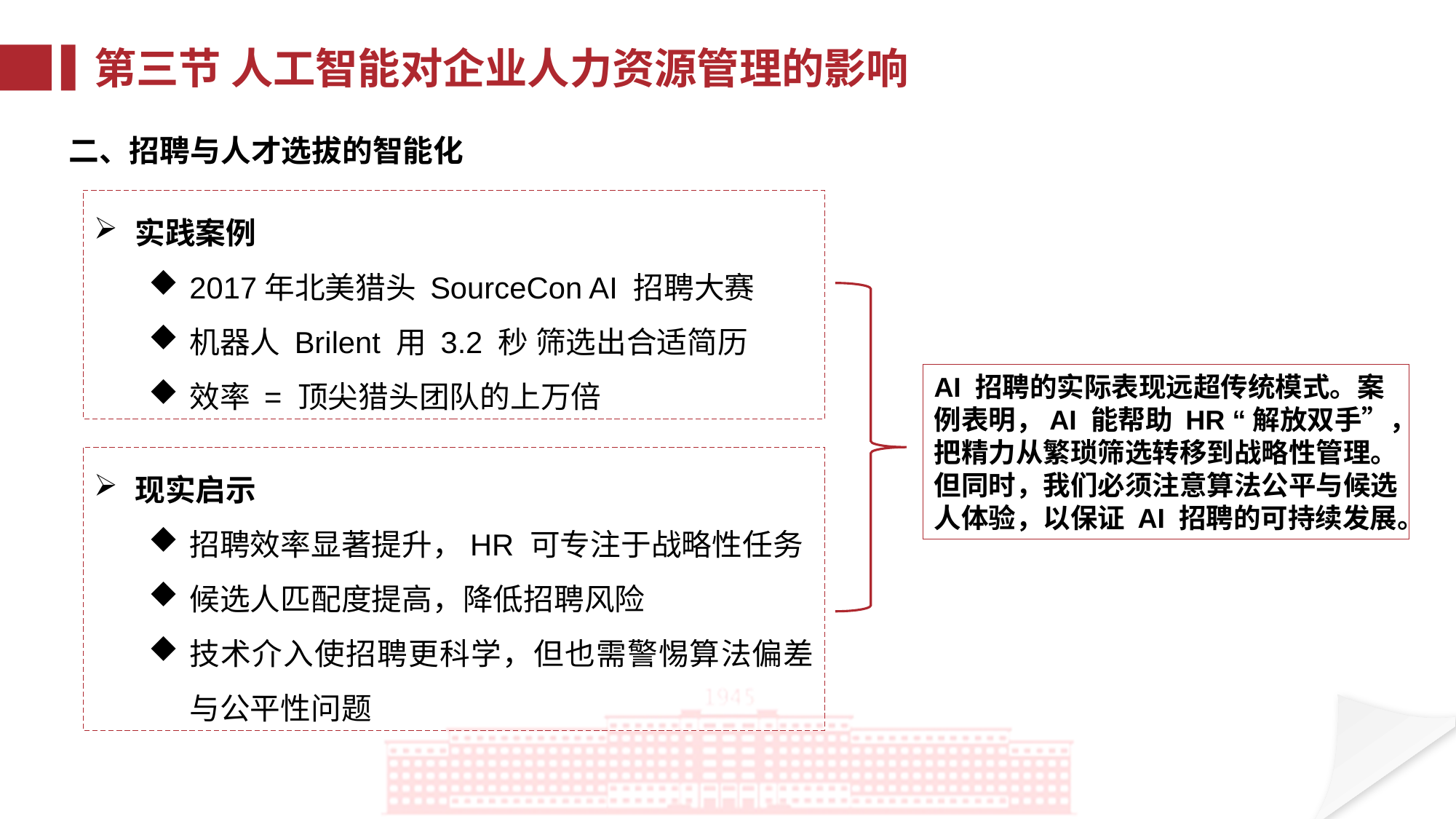

第三节 人工智能对企业人力资源管理的影响

二、招聘与人才选拔的智能化
实践案例
2017年北美猎头 SourceCon AI 招聘大赛
机器人 Brilent 用 3.2 秒 筛选出合适简历
效率 = 顶尖猎头团队的上万倍

AI 招聘的实际表现远超传统模式。案例表明，AI 能帮助 HR “解放双手”，把精力从繁琐筛选转移到战略性管理。但同时，我们必须注意算法公平与候选人体验，以保证 AI 招聘的可持续发展。
现实启示
招聘效率显著提升，HR 可专注于战略性任务
候选人匹配度提高，降低招聘风险
技术介入使招聘更科学，但也需警惕算法偏差与公平性问题